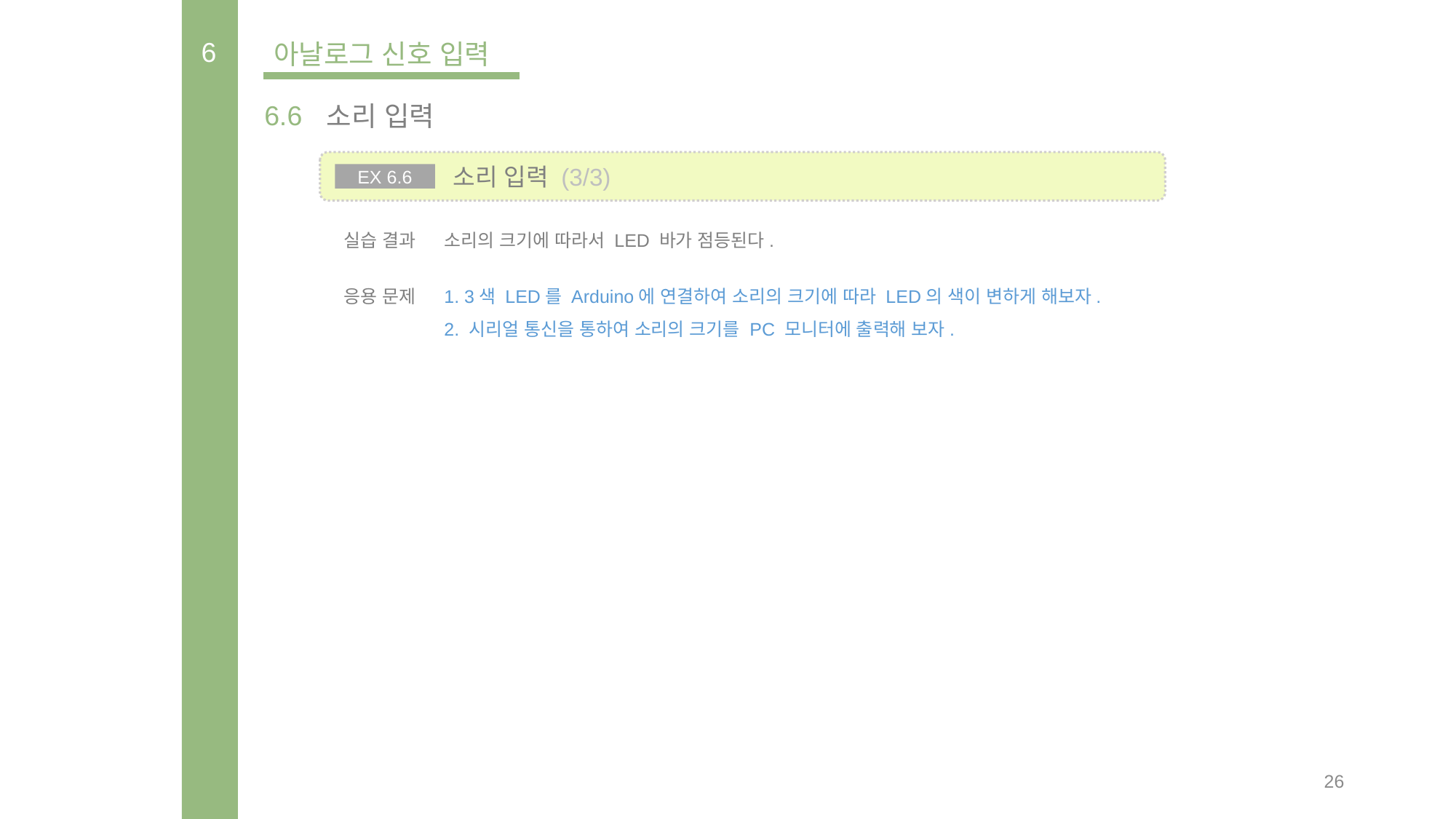

6
아날로그 신호 입력
6.6
소리 입력
                 소리 입력 (3/3)
EX 6.6
실습 결과
소리의 크기에 따라서 LED 바가 점등된다.
응용 문제
1. 3색 LED를 Arduino에 연결하여 소리의 크기에 따라 LED의 색이 변하게 해보자.
2. 시리얼 통신을 통하여 소리의 크기를 PC 모니터에 출력해 보자.
26